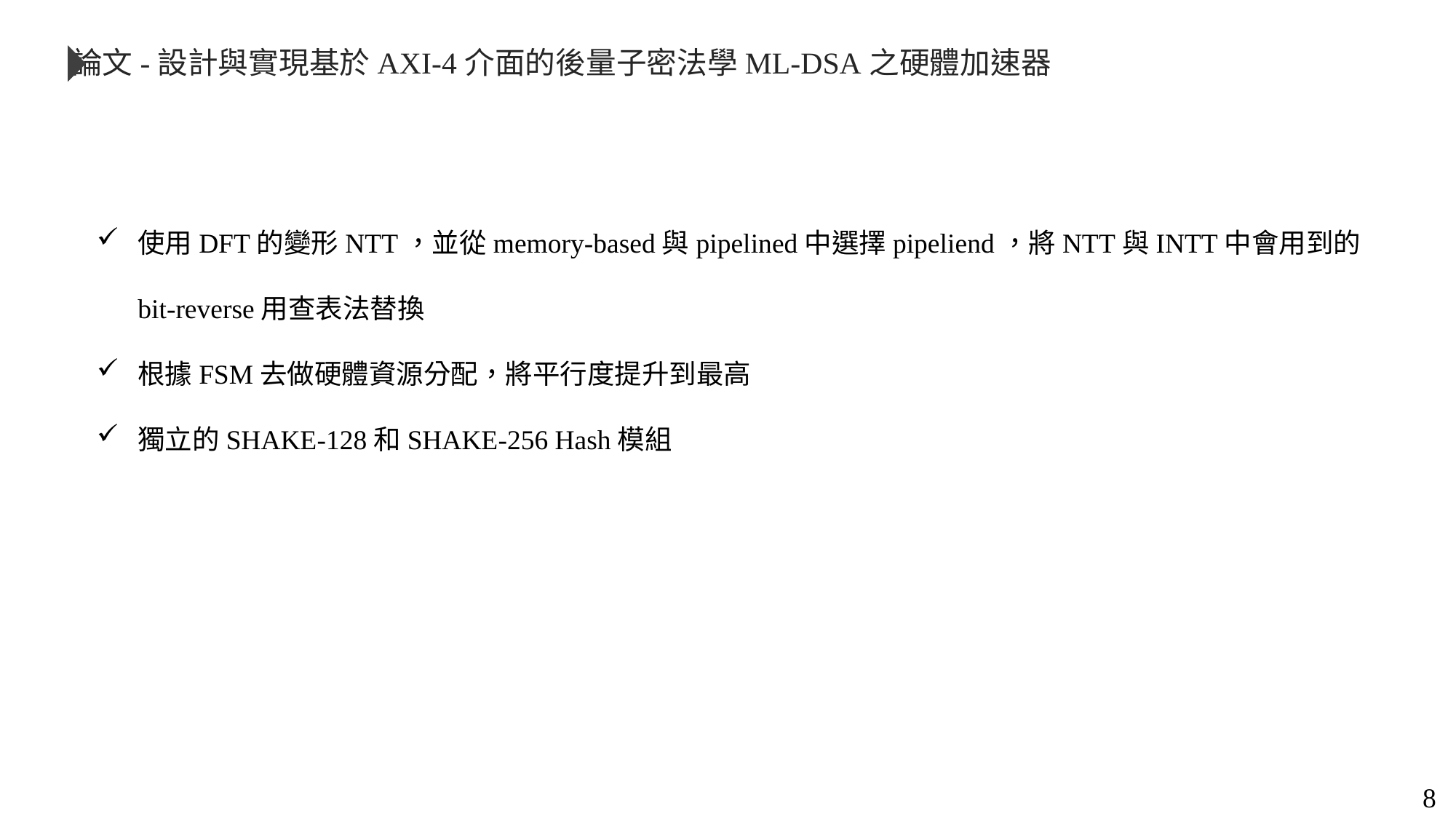

論文-設計與實現基於AXI-4介面的後量子密法學ML-DSA之硬體加速器

使用DFT的變形NTT，並從memory-based與pipelined中選擇pipeliend，將NTT與INTT中會用到的bit-reverse用查表法替換
根據FSM去做硬體資源分配，將平行度提升到最高
獨立的SHAKE-128和SHAKE-256 Hash模組

8